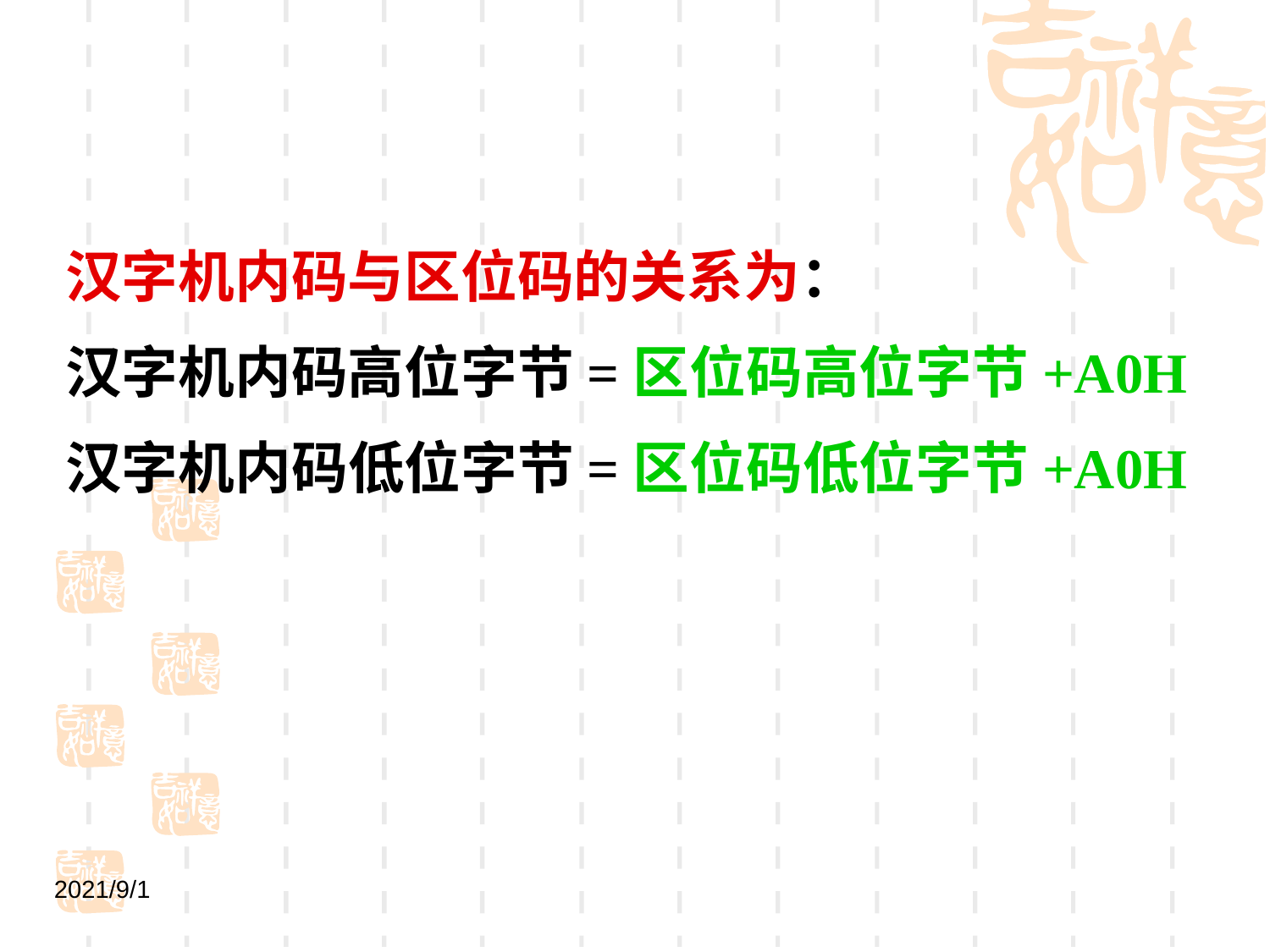

汉字机内码与区位码的关系为：
汉字机内码高位字节=区位码高位字节+A0H
汉字机内码低位字节=区位码低位字节+A0H
2021/9/1